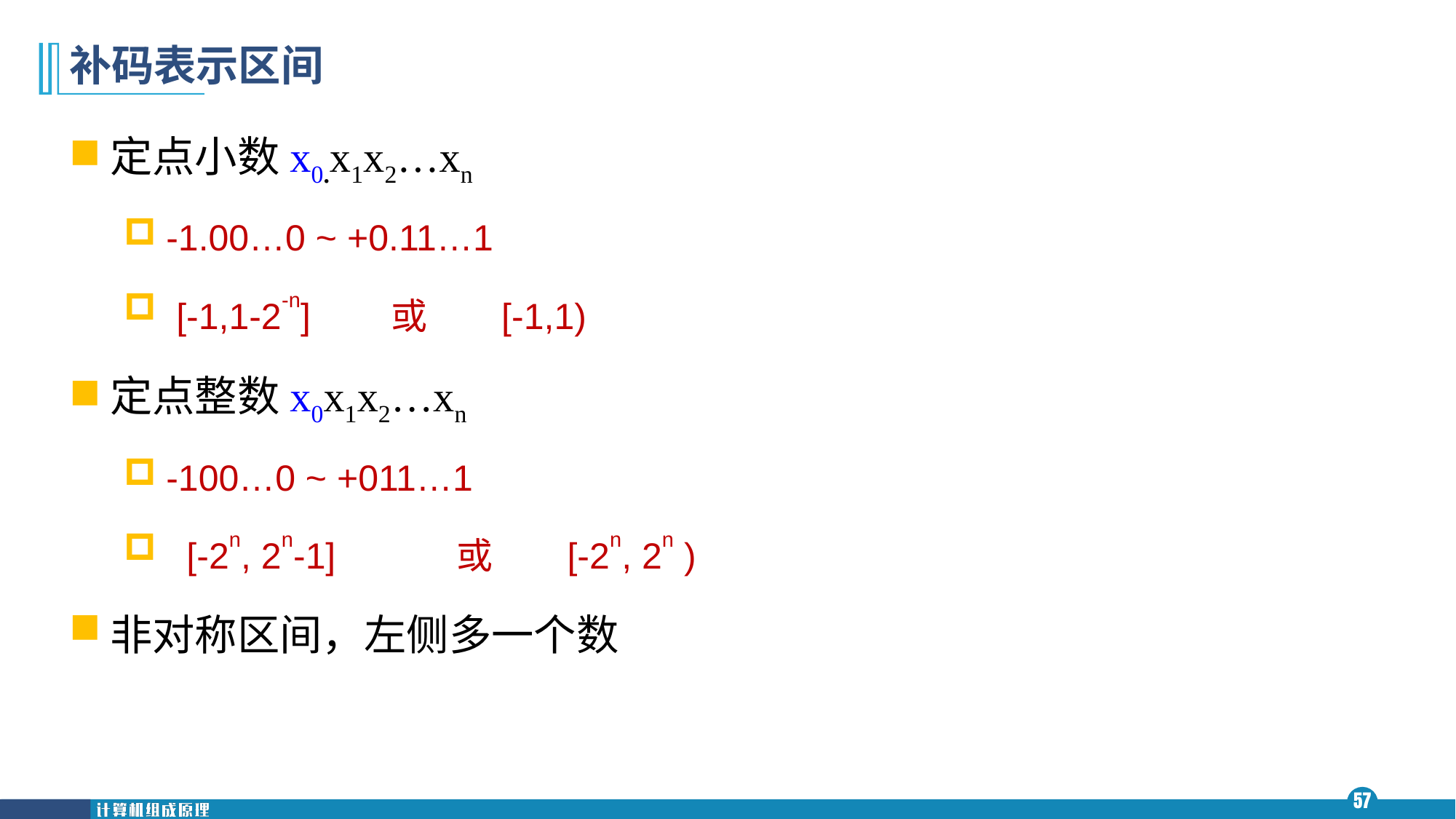

# 补码表示区间
定点小数x0.x1x2…xn
-1.00…0 ~ +0.11…1
 [-1,1-2-n]       或        [-1,1)
定点整数x0x1x2…xn
-100…0 ~ +011…1
  [-2n, 2n-1]           或        [-2n, 2n )
非对称区间，左侧多一个数